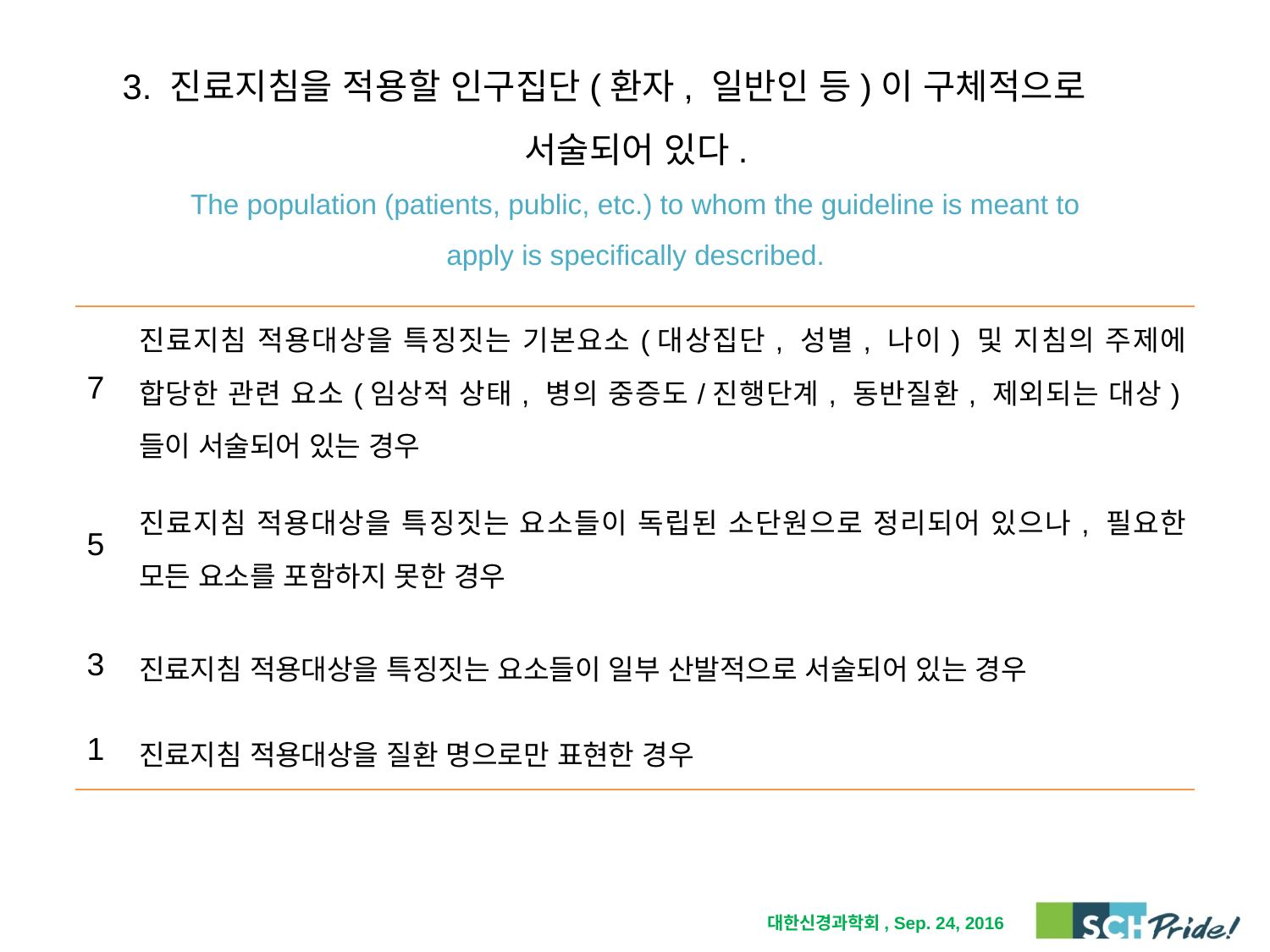

# 3. 진료지침을 적용할 인구집단(환자, 일반인 등)이 구체적으로 서술되어 있다. The population (patients, public, etc.) to whom the guideline is meant to apply is specifically described.
| 7 | 진료지침 적용대상을 특징짓는 기본요소(대상집단, 성별, 나이) 및 지침의 주제에 합당한 관련 요소(임상적 상태, 병의 중증도/진행단계, 동반질환, 제외되는 대상)들이 서술되어 있는 경우 |
| --- | --- |
| 5 | 진료지침 적용대상을 특징짓는 요소들이 독립된 소단원으로 정리되어 있으나, 필요한 모든 요소를 포함하지 못한 경우 |
| 3 | 진료지침 적용대상을 특징짓는 요소들이 일부 산발적으로 서술되어 있는 경우 |
| 1 | 진료지침 적용대상을 질환 명으로만 표현한 경우 |